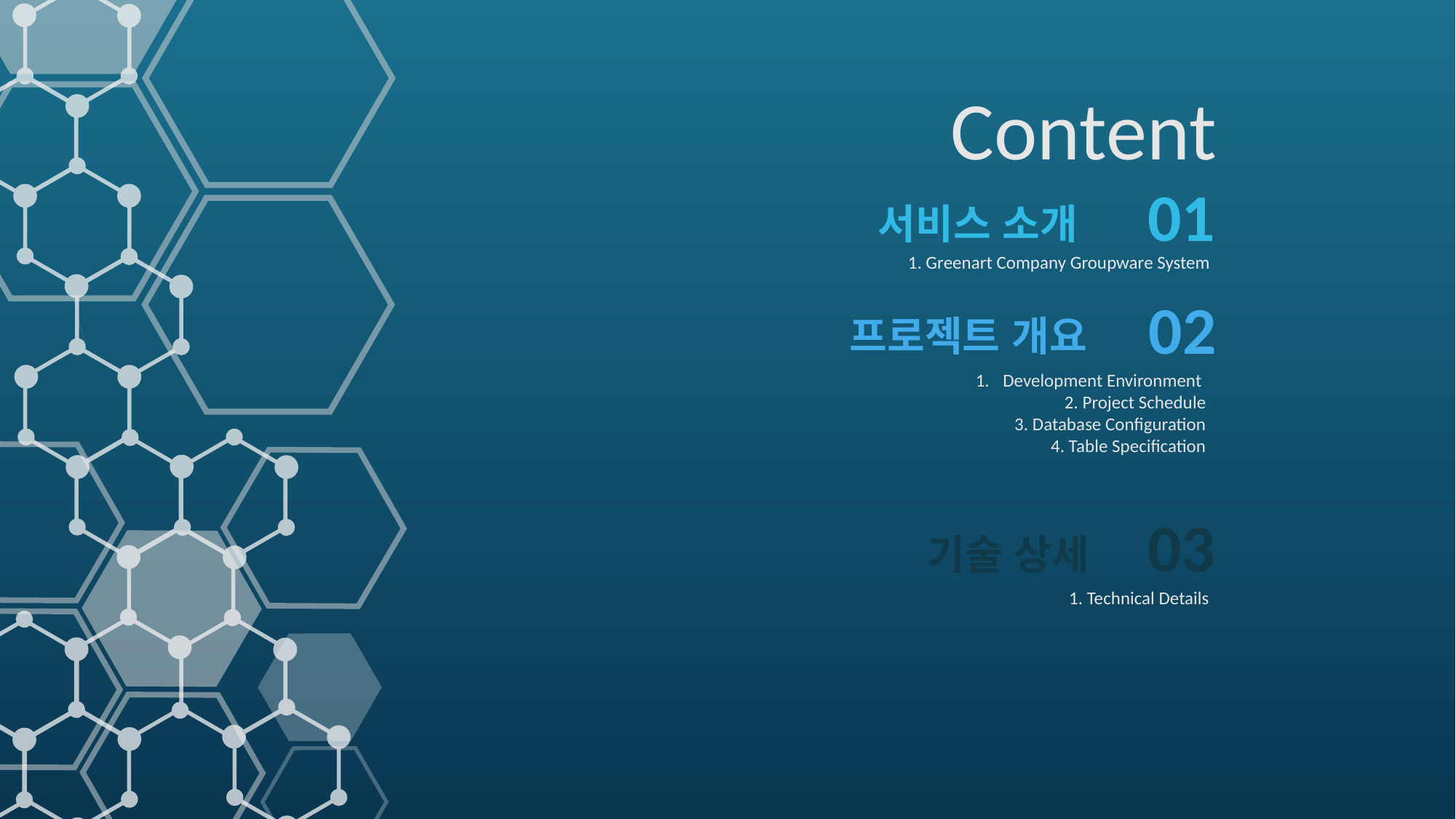

Content
01
서비스 소개
1. Greenart Company Groupware System
02
프로젝트 개요
Development Environment
2. Project Schedule
3. Database Configuration
4. Table Specification
03
기술 상세
1. Technical Details